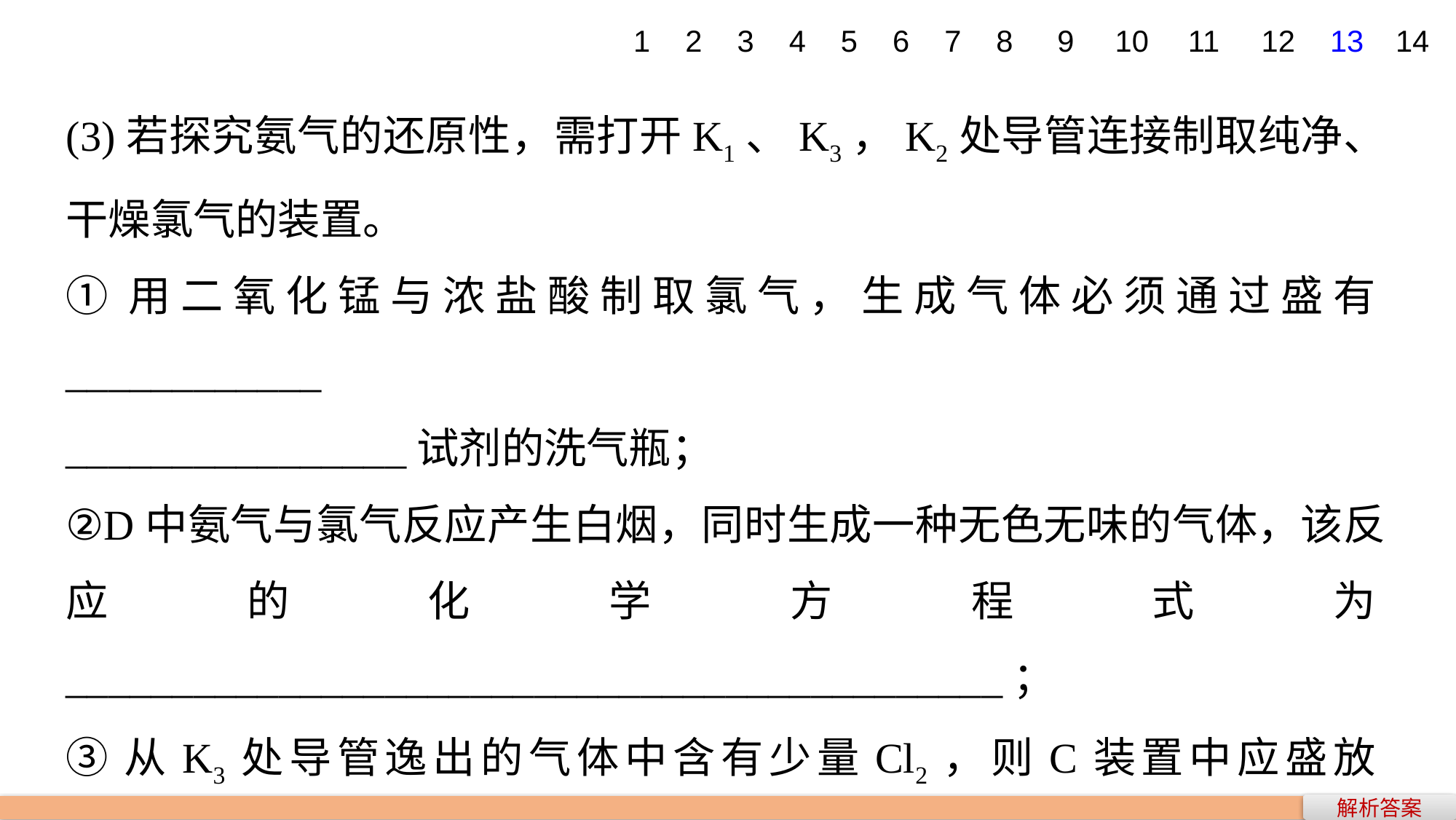

1
2
3
4
5
6
7
8
9
10
11
12
13
14
(3)若探究氨气的还原性，需打开K1、K3，K2处导管连接制取纯净、干燥氯气的装置。
①用二氧化锰与浓盐酸制取氯气，生成气体必须通过盛有____________
________________试剂的洗气瓶；
②D中氨气与氯气反应产生白烟，同时生成一种无色无味的气体，该反应的化学方程式为____________________________________________；
③从K3处导管逸出的气体中含有少量Cl2，则C装置中应盛放____________溶液(填化学式)，反应的离子方程式为________________
____________________________________________________________。
解析答案